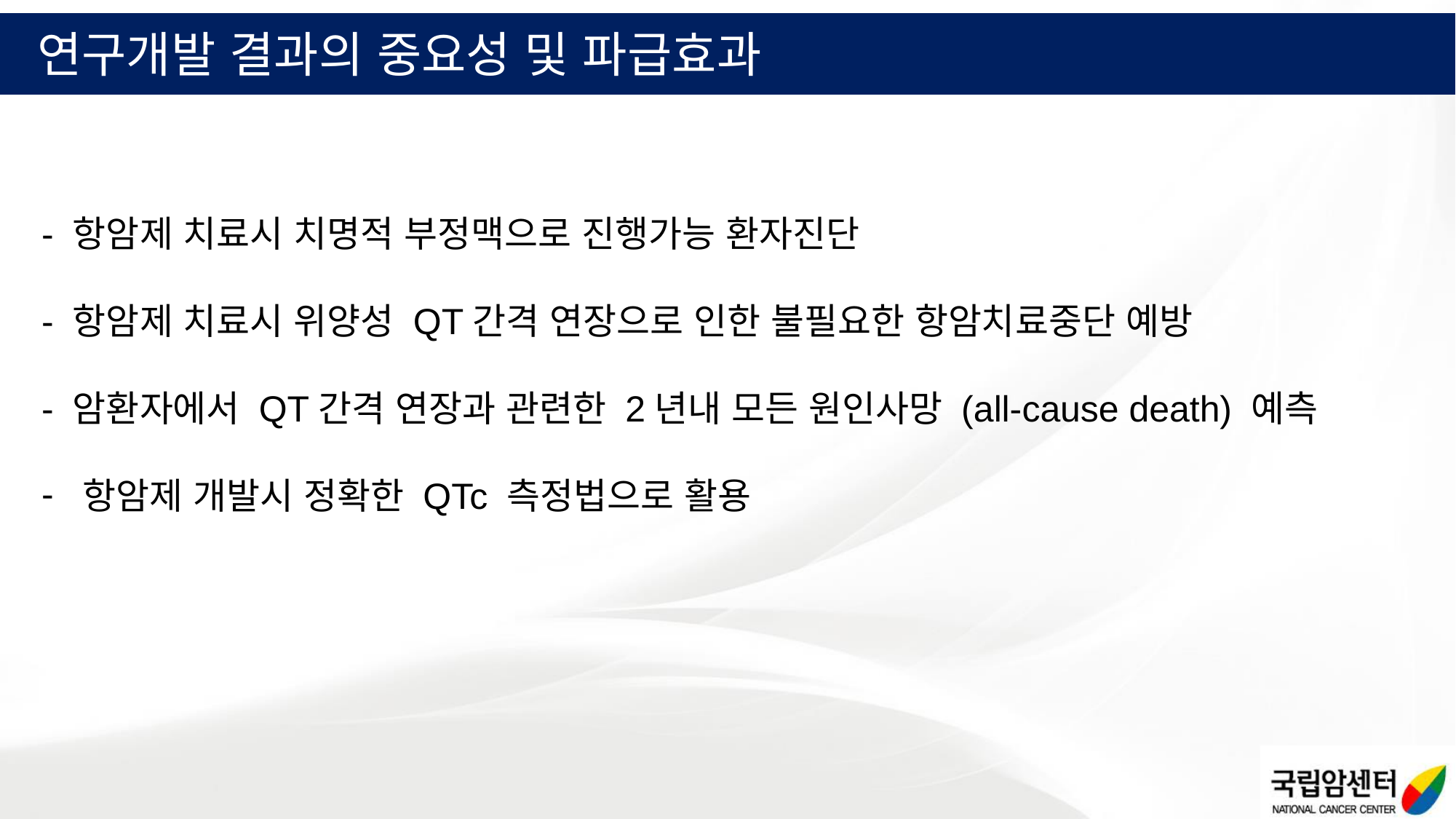

연구개발 결과의 중요성 및 파급효과
- 항암제 치료시 치명적 부정맥으로 진행가능 환자진단
- 항암제 치료시 위양성 QT간격 연장으로 인한 불필요한 항암치료중단 예방
- 암환자에서 QT간격 연장과 관련한 2년내 모든 원인사망 (all-cause death) 예측
항암제 개발시 정확한 QTc 측정법으로 활용